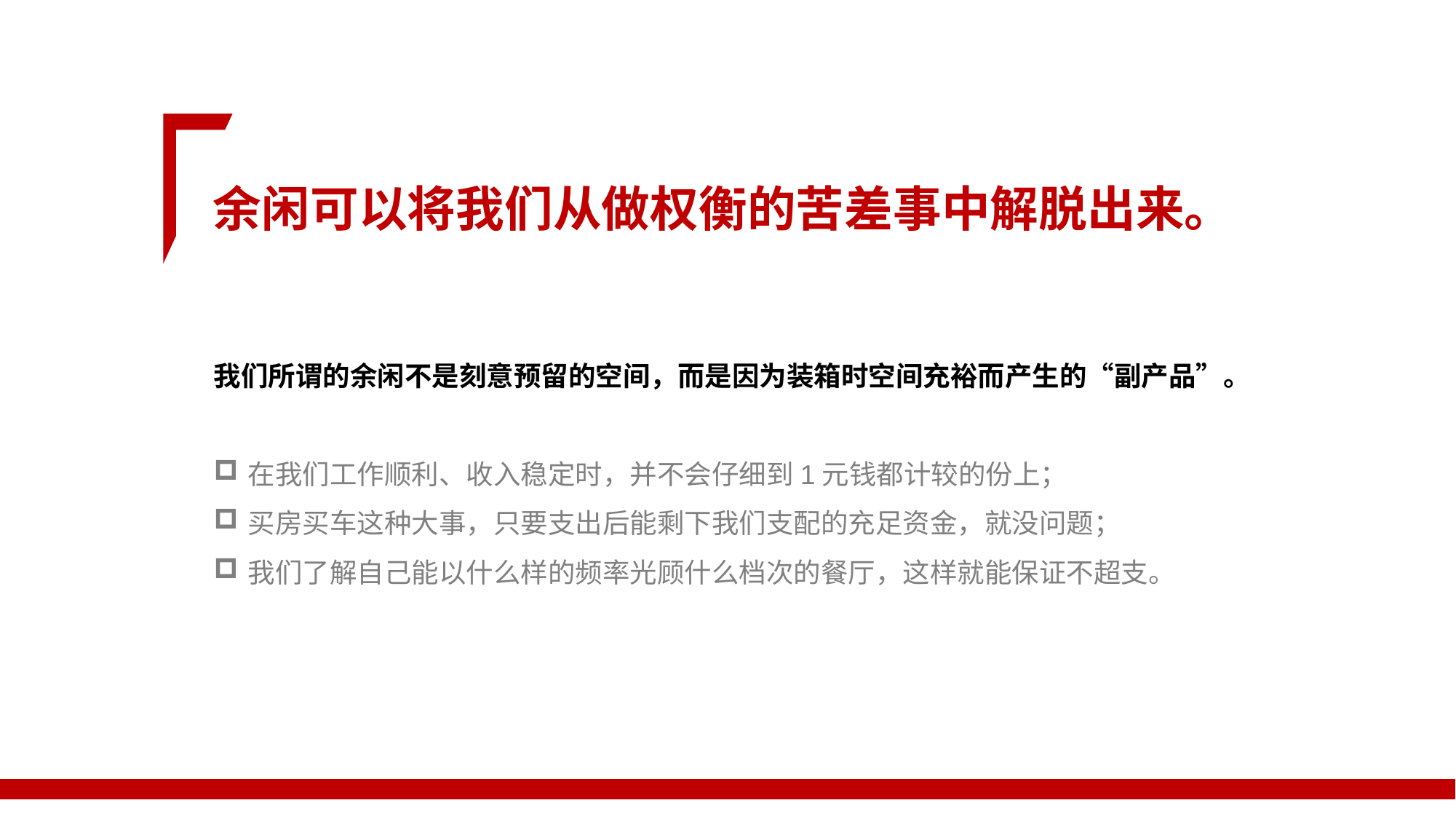

余闲可以将我们从做权衡的苦差事中解脱出来。
我们所谓的余闲不是刻意预留的空间，而是因为装箱时空间充裕而产生的“副产品”。

在我们工作顺利、收入稳定时，并不会仔细到1元钱都计较的份上；
买房买车这种大事，只要支出后能剩下我们支配的充足资金，就没问题；
我们了解自己能以什么样的频率光顾什么档次的餐厅，这样就能保证不超支。